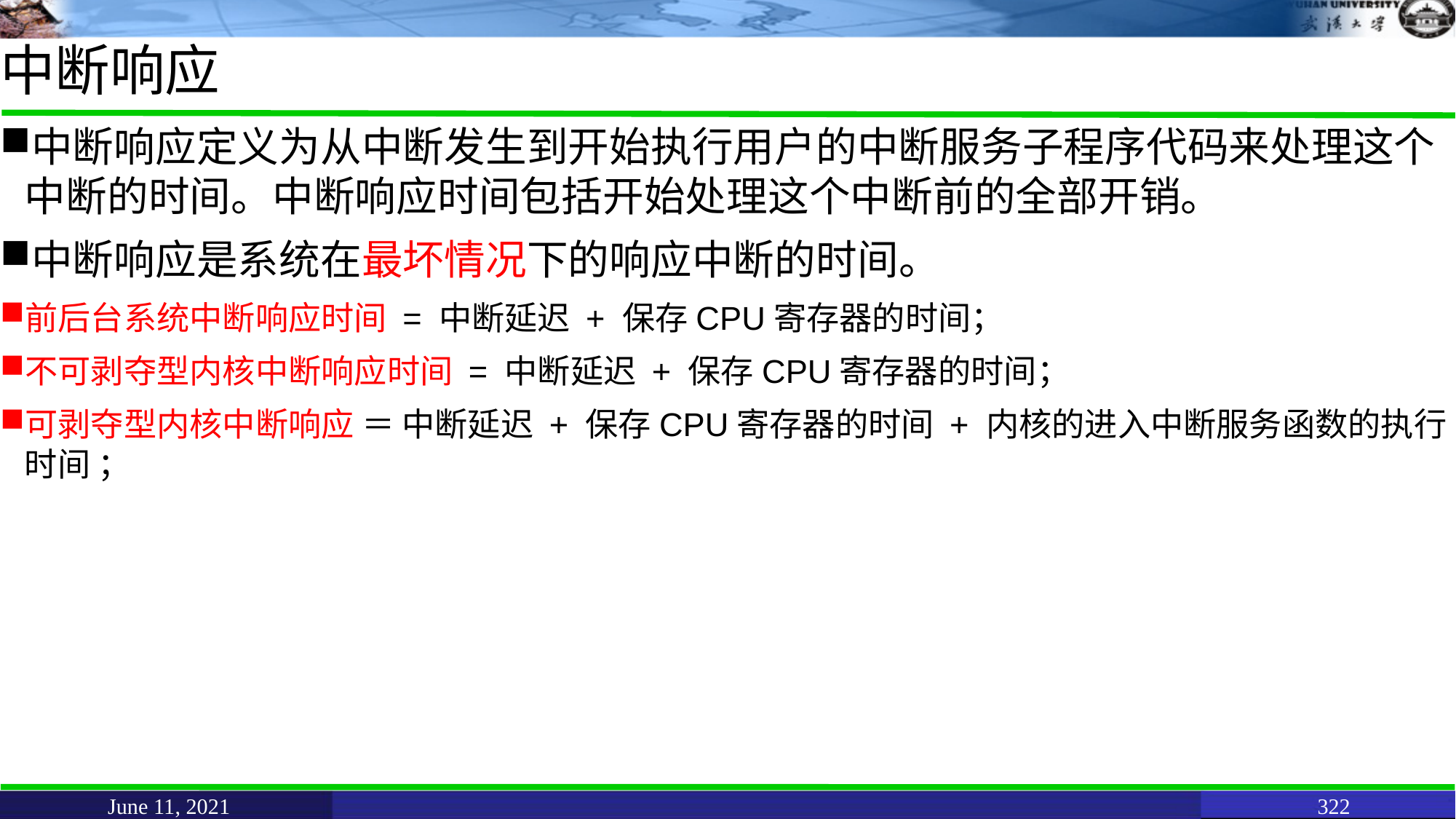

# 中断响应
中断响应定义为从中断发生到开始执行用户的中断服务子程序代码来处理这个中断的时间。中断响应时间包括开始处理这个中断前的全部开销。
中断响应是系统在最坏情况下的响应中断的时间。
前后台系统中断响应时间 = 中断延迟 + 保存CPU寄存器的时间；
不可剥夺型内核中断响应时间 = 中断延迟 + 保存CPU寄存器的时间；
可剥夺型内核中断响应 ＝ 中断延迟 + 保存CPU寄存器的时间 + 内核的进入中断服务函数的执行时间 ；
June 11, 2021

322